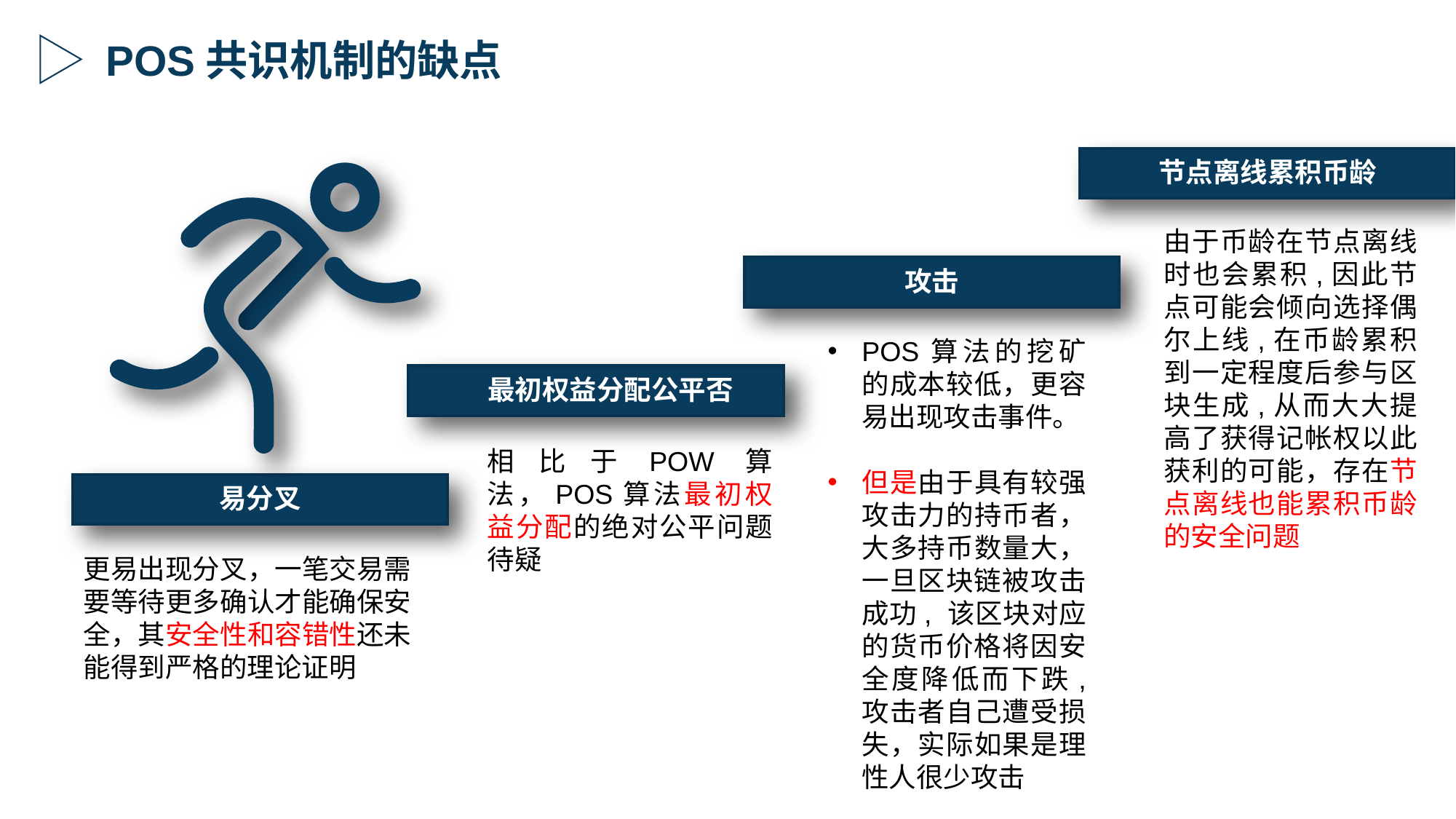

POS共识机制的缺点

节点离线累积币龄

由于币龄在节点离线时也会累积,因此节点可能会倾向选择偶尔上线,在币龄累积到一定程度后参与区块生成,从而大大提高了获得记帐权以此获利的可能，存在节点离线也能累积币龄的安全问题

攻击

POS算法的挖矿的成本较低，更容易出现攻击事件。

但是由于具有较强攻击力的持币者，大多持币数量大，一旦区块链被攻击成功, 该区块对应的货币价格将因安全度降低而下跌, 攻击者自己遭受损失，实际如果是理性人很少攻击

最初权益分配公平否

相比于POW算法，POS算法最初权益分配的绝对公平问题待疑

易分叉

更易出现分叉，一笔交易需要等待更多确认才能确保安全，其安全性和容错性还未能得到严格的理论证明